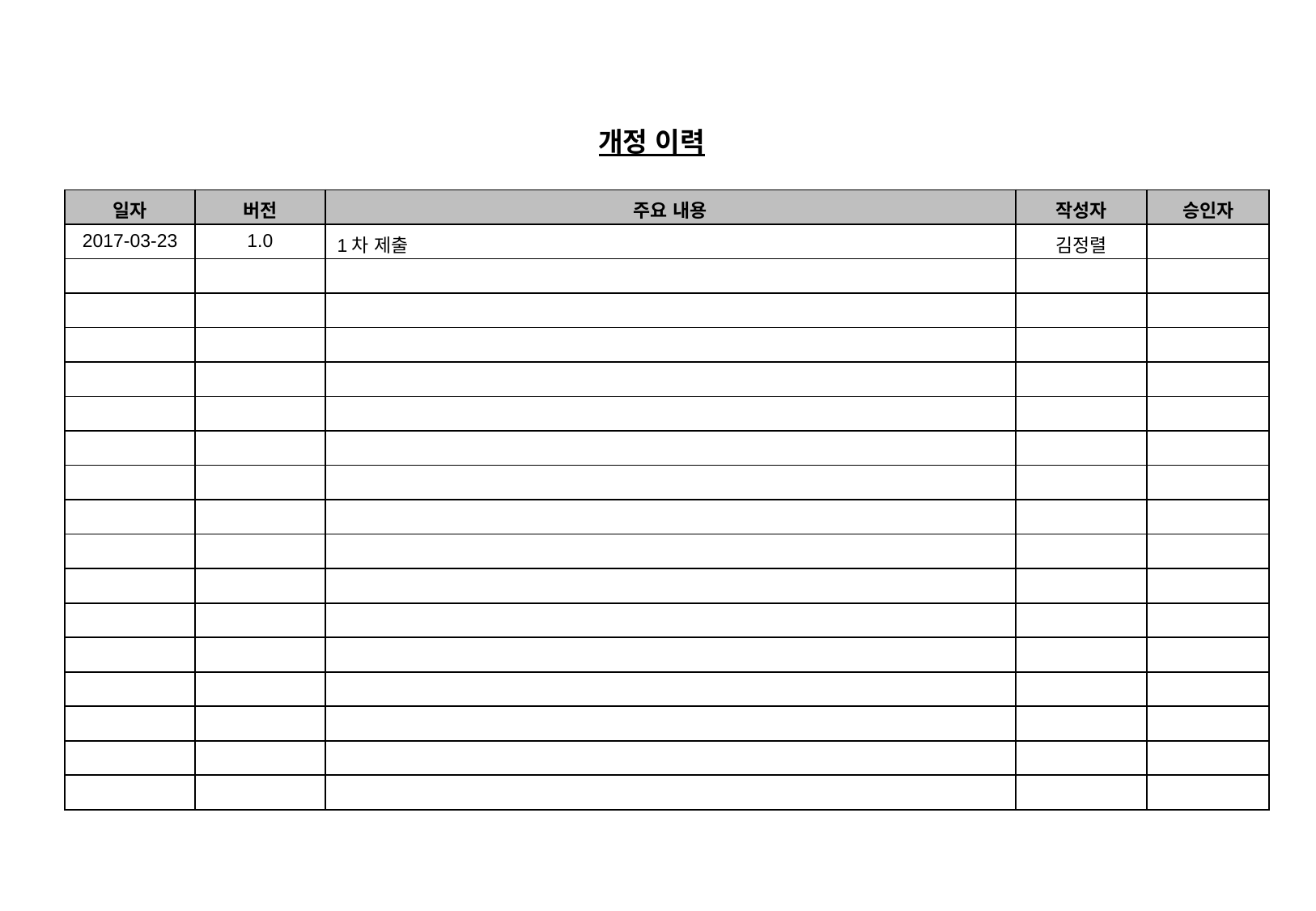

개정 이력
| 일자 | 버전 | 주요 내용 | 작성자 | 승인자 |
| --- | --- | --- | --- | --- |
| 2017-03-23 | 1.0 | 1차 제출 | 김정렬 |  |
|  |  |  |  |  |
|  |  |  |  |  |
|  |  |  |  |  |
|  |  |  |  |  |
|  |  |  |  |  |
|  |  |  |  |  |
|  |  |  |  |  |
|  |  |  |  |  |
|  |  |  |  |  |
|  |  |  |  |  |
|  |  |  |  |  |
|  |  |  |  |  |
|  |  |  |  |  |
|  |  |  |  |  |
|  |  |  |  |  |
|  |  |  |  |  |